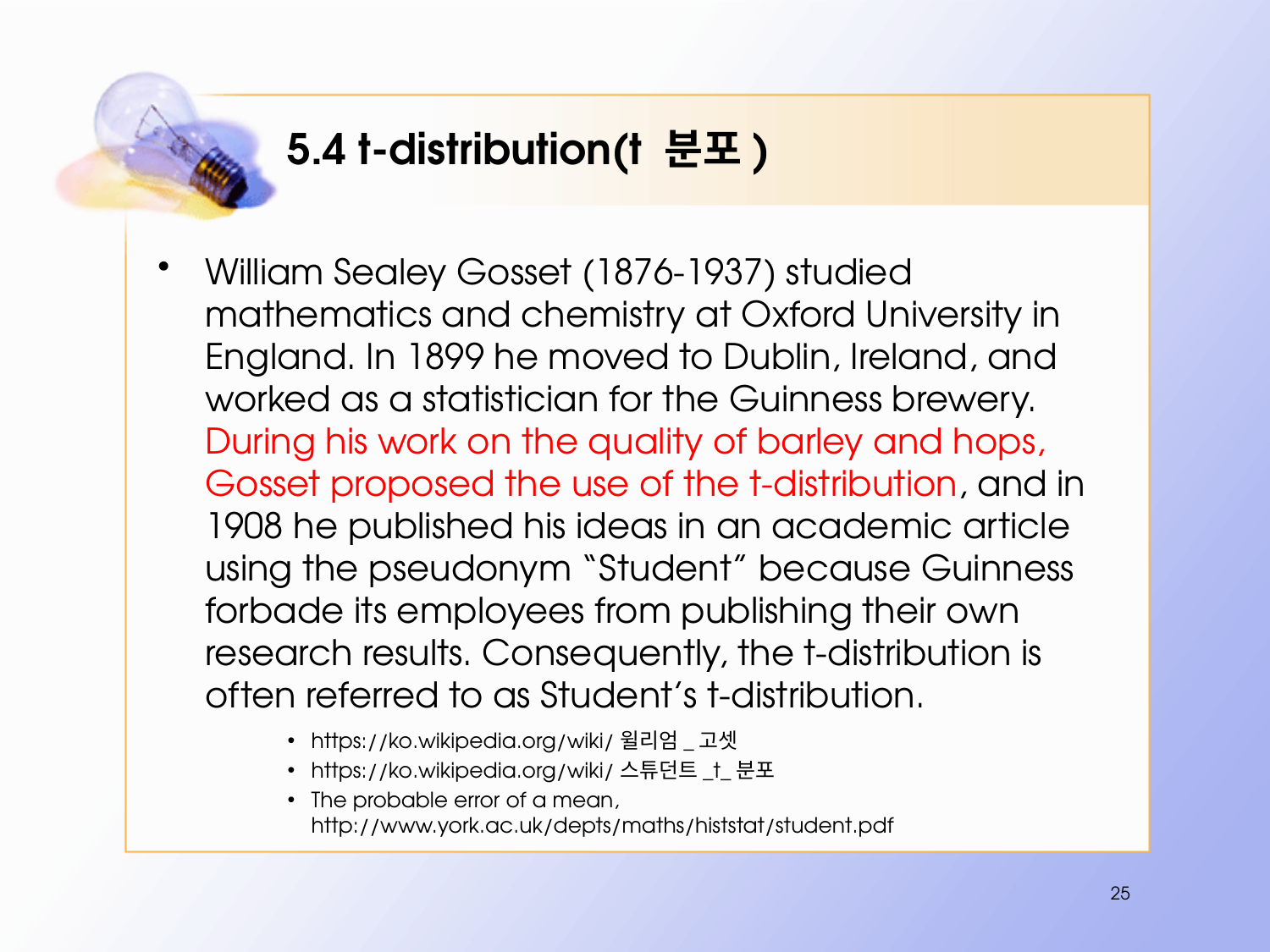

# 5.4 t-distribution(t 분포)
William Sealey Gosset (1876-1937) studied mathematics and chemistry at Oxford University in England. In 1899 he moved to Dublin, Ireland, and worked as a statistician for the Guinness brewery. During his work on the quality of barley and hops, Gosset proposed the use of the t-distribution, and in 1908 he published his ideas in an academic article using the pseudonym “Student” because Guinness forbade its employees from publishing their own research results. Consequently, the t-distribution is often referred to as Student’s t-distribution.
https://ko.wikipedia.org/wiki/윌리엄_고셋
https://ko.wikipedia.org/wiki/스튜던트_t_분포
The probable error of a mean, http://www.york.ac.uk/depts/maths/histstat/student.pdf
25